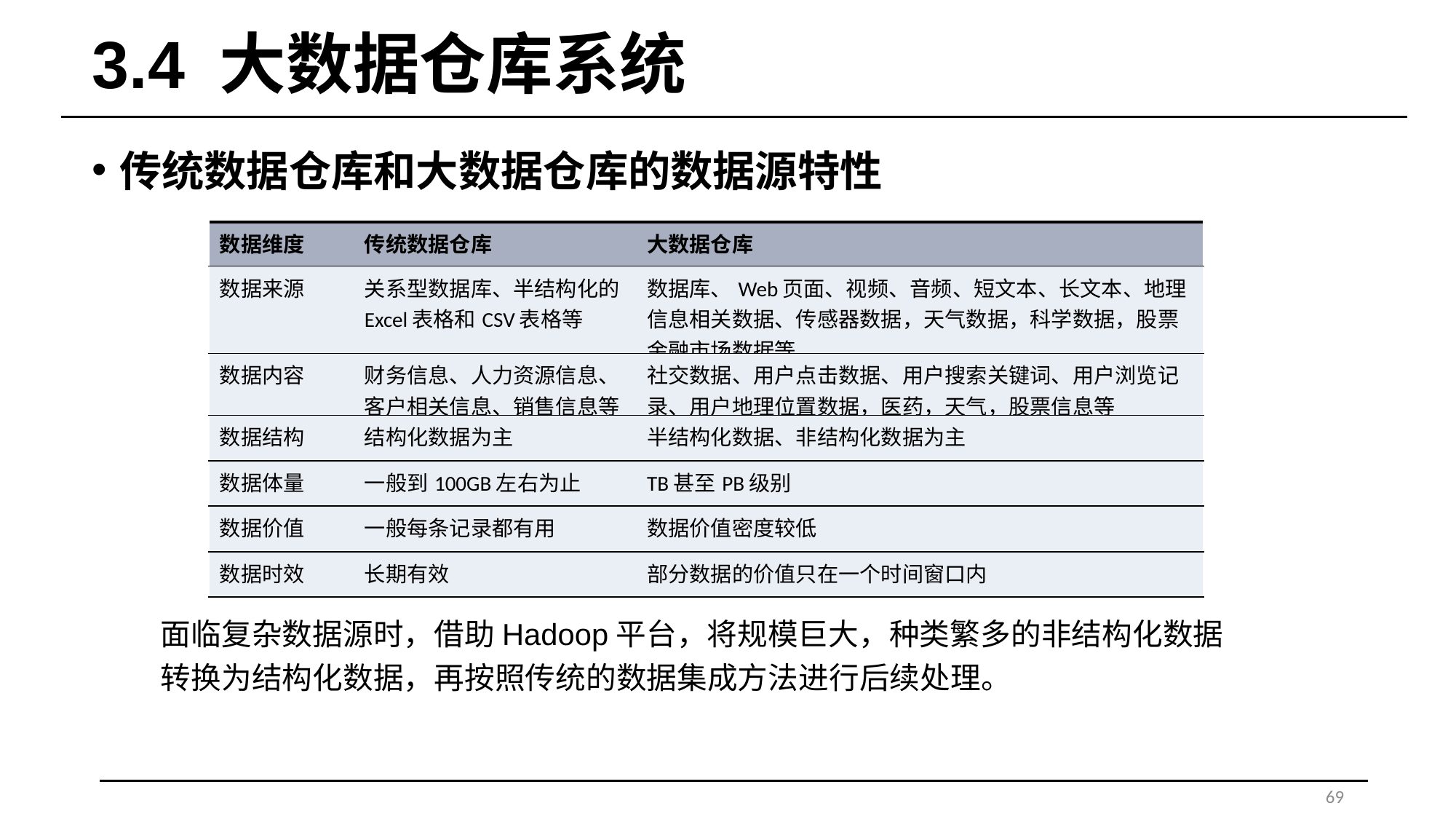

# 3.4 大数据仓库系统
传统数据仓库和大数据仓库的数据源特性
| 数据维度 | 传统数据仓库 | 大数据仓库 |
| --- | --- | --- |
| 数据来源 | 关系型数据库、半结构化的Excel表格和CSV表格等 | 数据库、Web页面、视频、音频、短文本、长文本、地理信息相关数据、传感器数据，天气数据，科学数据，股票金融市场数据等 |
| 数据内容 | 财务信息、人力资源信息、客户相关信息、销售信息等 | 社交数据、用户点击数据、用户搜索关键词、用户浏览记录、用户地理位置数据，医药，天气，股票信息等 |
| 数据结构 | 结构化数据为主 | 半结构化数据、非结构化数据为主 |
| 数据体量 | 一般到100GB左右为止 | TB甚至PB级别 |
| 数据价值 | 一般每条记录都有用 | 数据价值密度较低 |
| 数据时效 | 长期有效 | 部分数据的价值只在一个时间窗口内 |
面临复杂数据源时，借助Hadoop平台，将规模巨大，种类繁多的非结构化数据转换为结构化数据，再按照传统的数据集成方法进行后续处理。
69